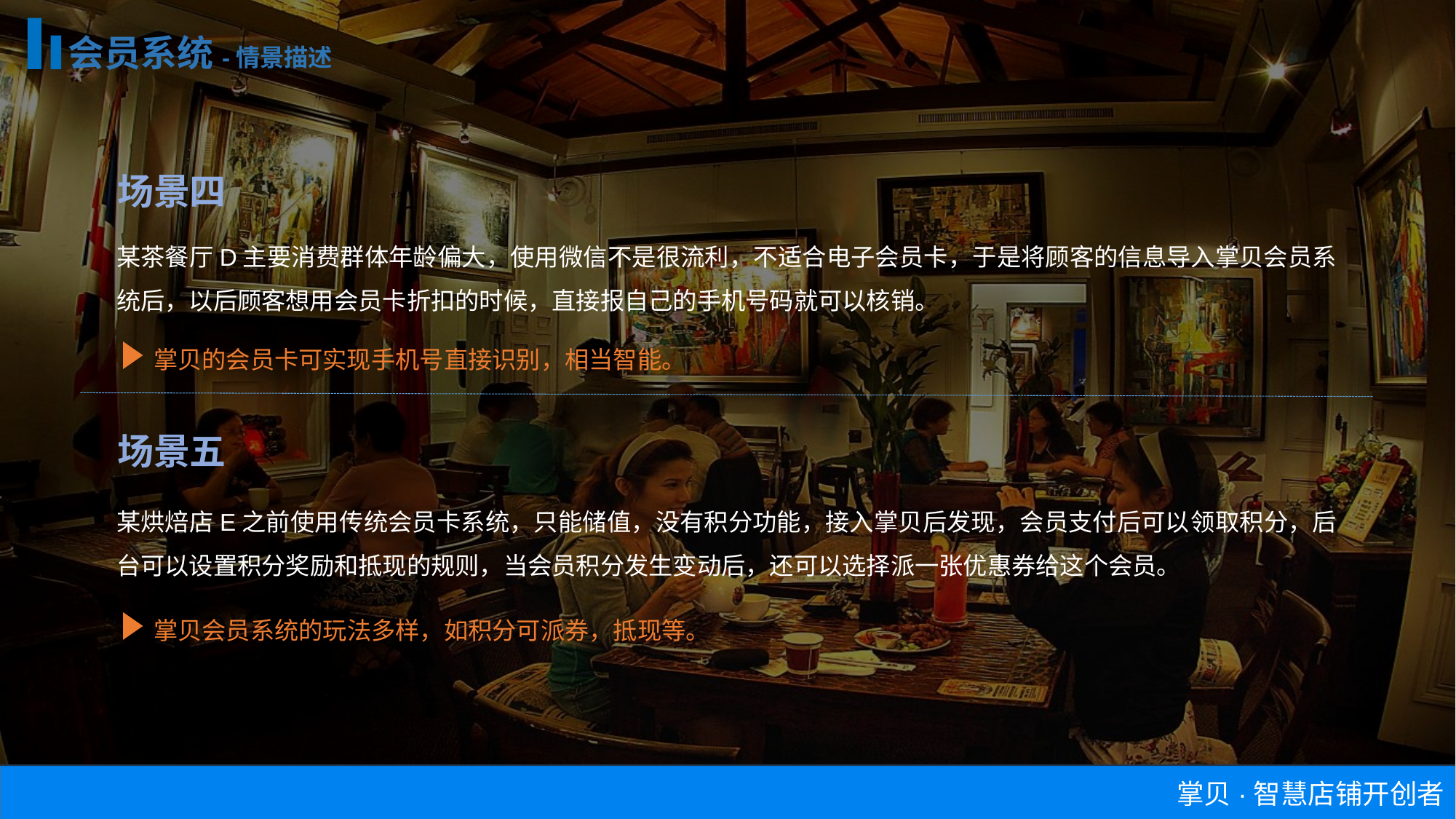

会员系统-情景描述

场景四
某茶餐厅D主要消费群体年龄偏大，使用微信不是很流利，不适合电子会员卡，于是将顾客的信息导入掌贝会员系统后，以后顾客想用会员卡折扣的时候，直接报自己的手机号码就可以核销。
掌贝的会员卡可实现手机号直接识别，相当智能。

场景五
某烘焙店E之前使用传统会员卡系统，只能储值，没有积分功能，接入掌贝后发现，会员支付后可以领取积分，后台可以设置积分奖励和抵现的规则，当会员积分发生变动后，还可以选择派一张优惠券给这个会员。
掌贝会员系统的玩法多样，如积分可派券，抵现等。